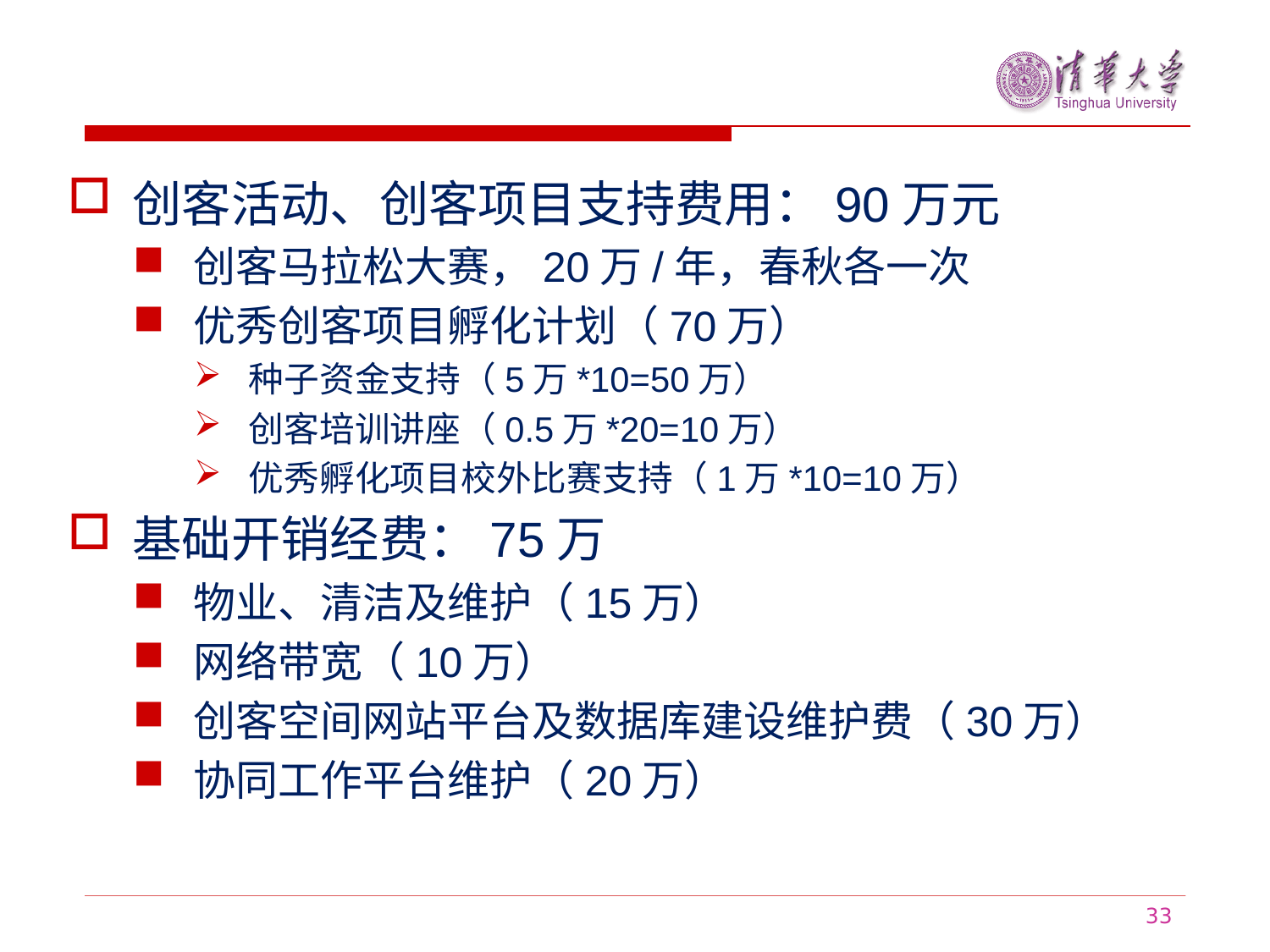

创客活动、创客项目支持费用：90万元
创客马拉松大赛，20万/年，春秋各一次
优秀创客项目孵化计划（70万）
种子资金支持（5万*10=50万）
创客培训讲座（0.5万*20=10万）
优秀孵化项目校外比赛支持（1万*10=10万）
基础开销经费：75万
物业、清洁及维护（15万）
网络带宽（10万）
创客空间网站平台及数据库建设维护费（30万）
协同工作平台维护（20万）

33